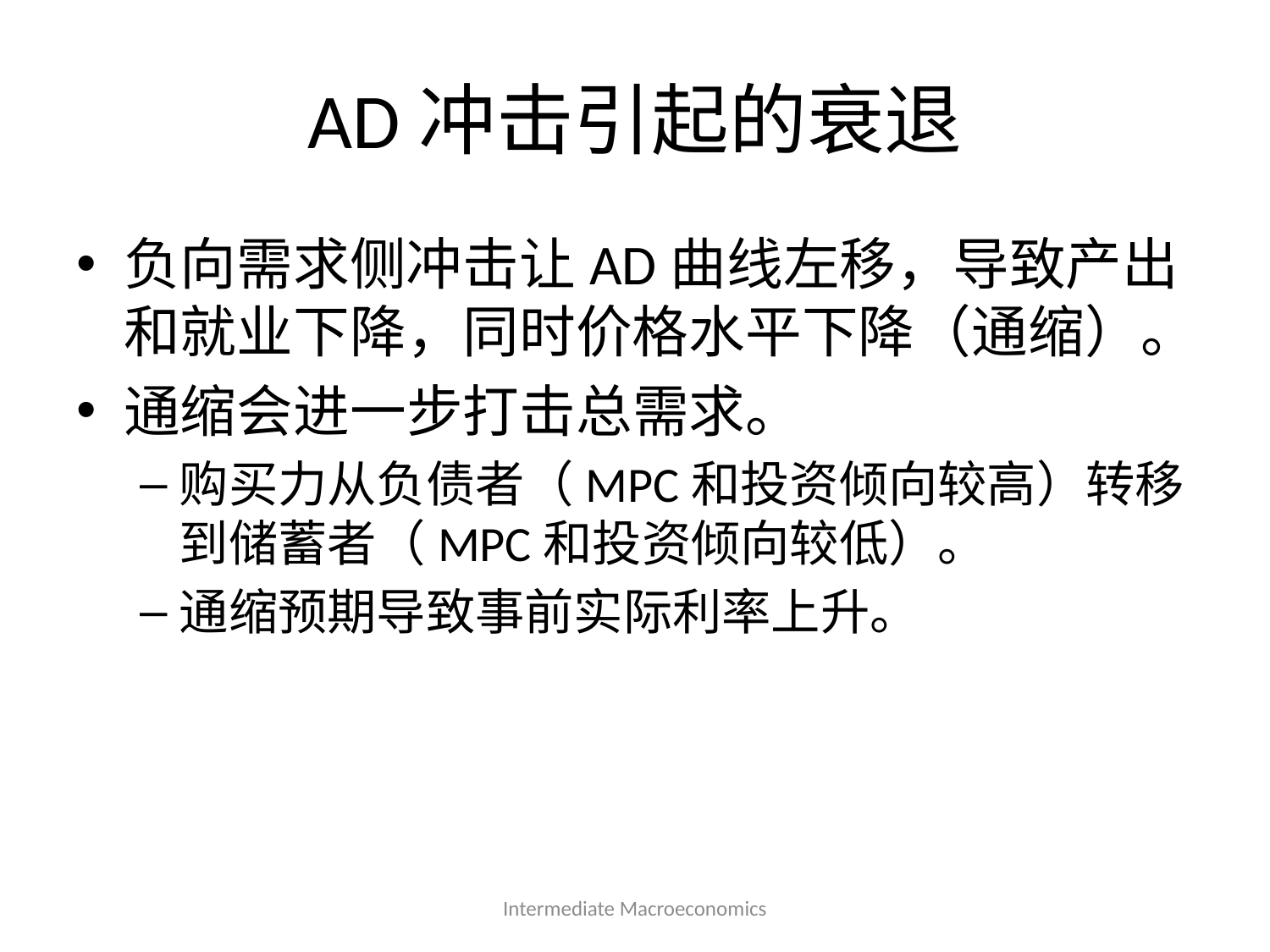

# AD冲击引起的衰退
负向需求侧冲击让AD曲线左移，导致产出和就业下降，同时价格水平下降（通缩）。
通缩会进一步打击总需求。
购买力从负债者（MPC和投资倾向较高）转移到储蓄者（MPC和投资倾向较低）。
通缩预期导致事前实际利率上升。
Intermediate Macroeconomics